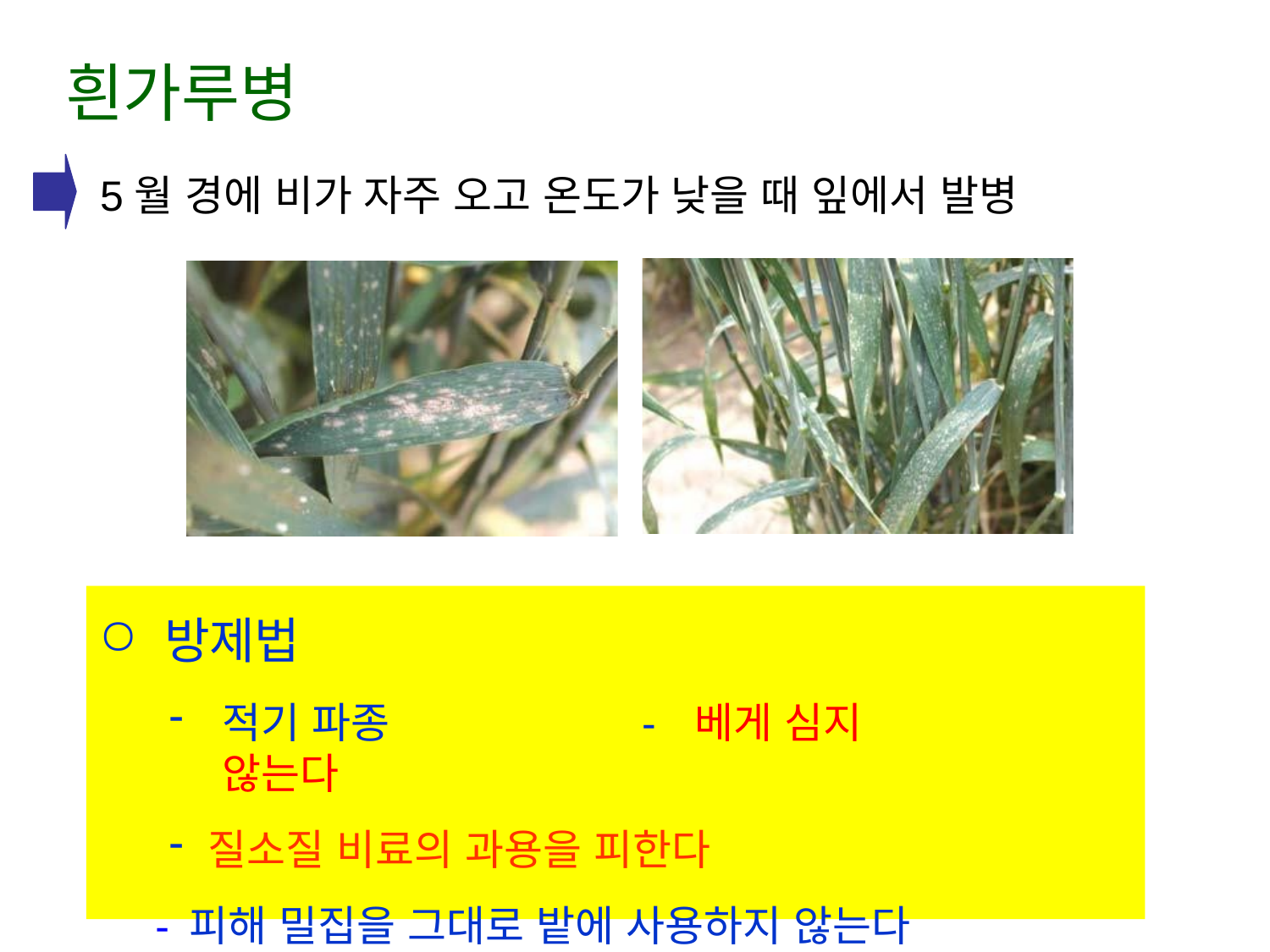

# 흰가루병

5월 경에 비가 자주 오고 온도가 낮을 때 잎에서 발병

방제법
적기 파종	-	베게 심지 않는다
질소질 비료의 과용을 피한다
- 피해 밀집을 그대로 밭에 사용하지 않는다